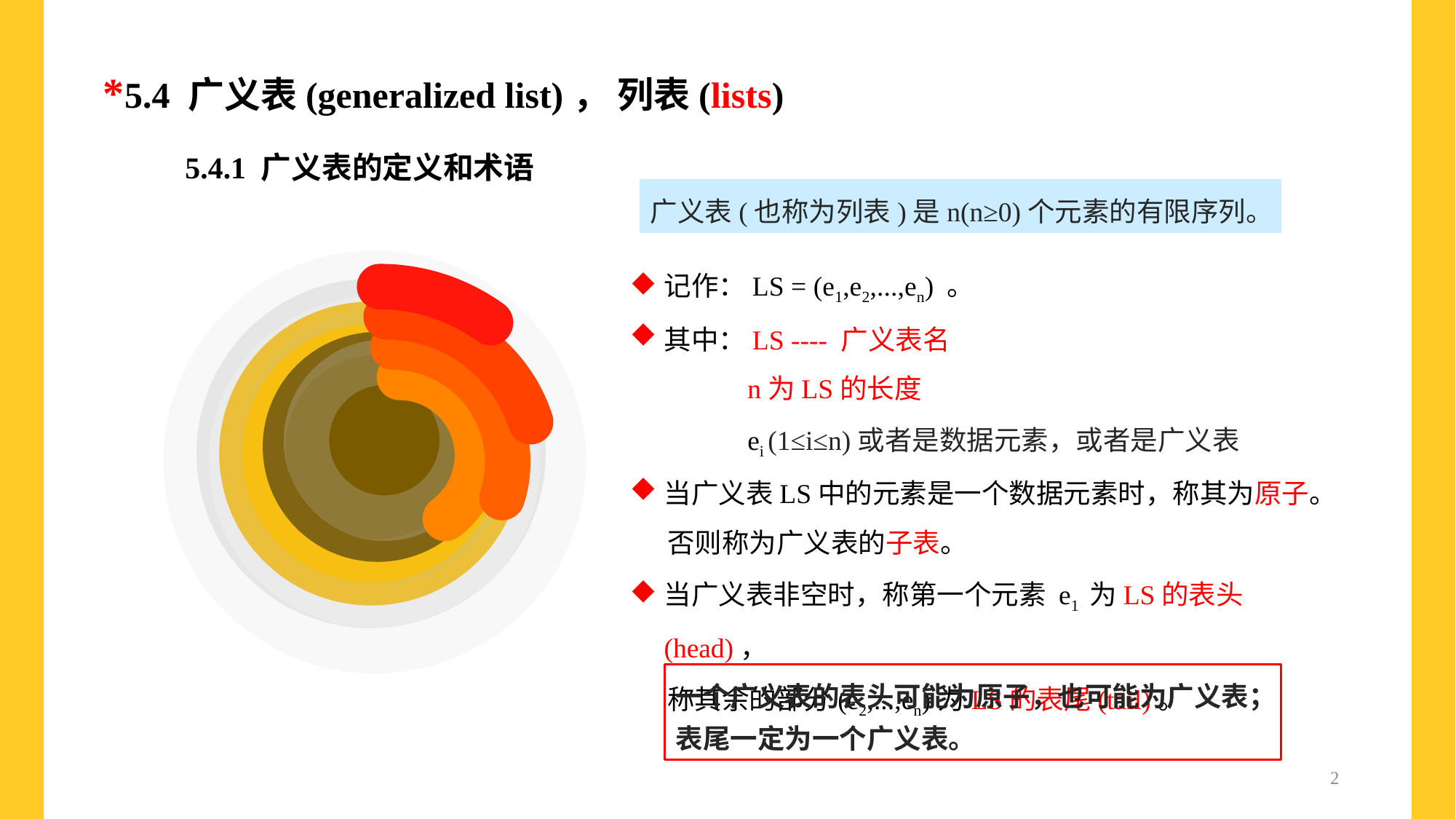

*5.4 广义表(generalized list)， 列表(lists)
5.4.1 广义表的定义和术语
广义表(也称为列表)是n(n≥0)个元素的有限序列。
记作：LS = (e1,e2,...,en) 。
其中：LS ---- 广义表名
                 n为LS的长度
                 ei (1≤i≤n)或者是数据元素，或者是广义表
当广义表LS中的元素是一个数据元素时，称其为原子。
     否则称为广义表的子表。
当广义表非空时，称第一个元素 e1 为LS的表头(head)，
     称其余的部分(e2,...,en)为LS的表尾(tail)。

一个广义表的表头可能为原子，也可能为广义表；
表尾一定为一个广义表。
2